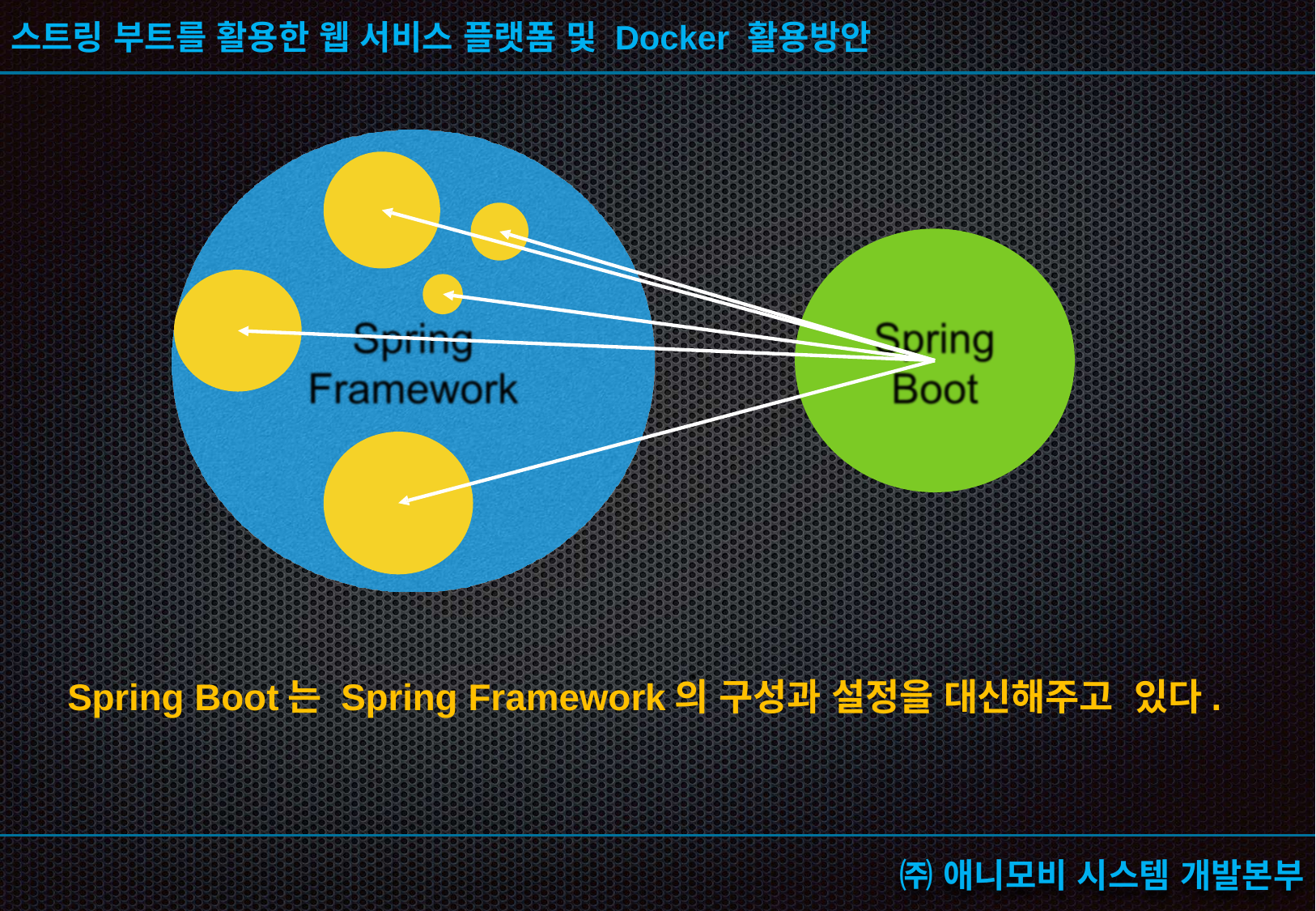

Spring Boot는 Spring Framework의 구성과 설정을 대신해주고  있다.